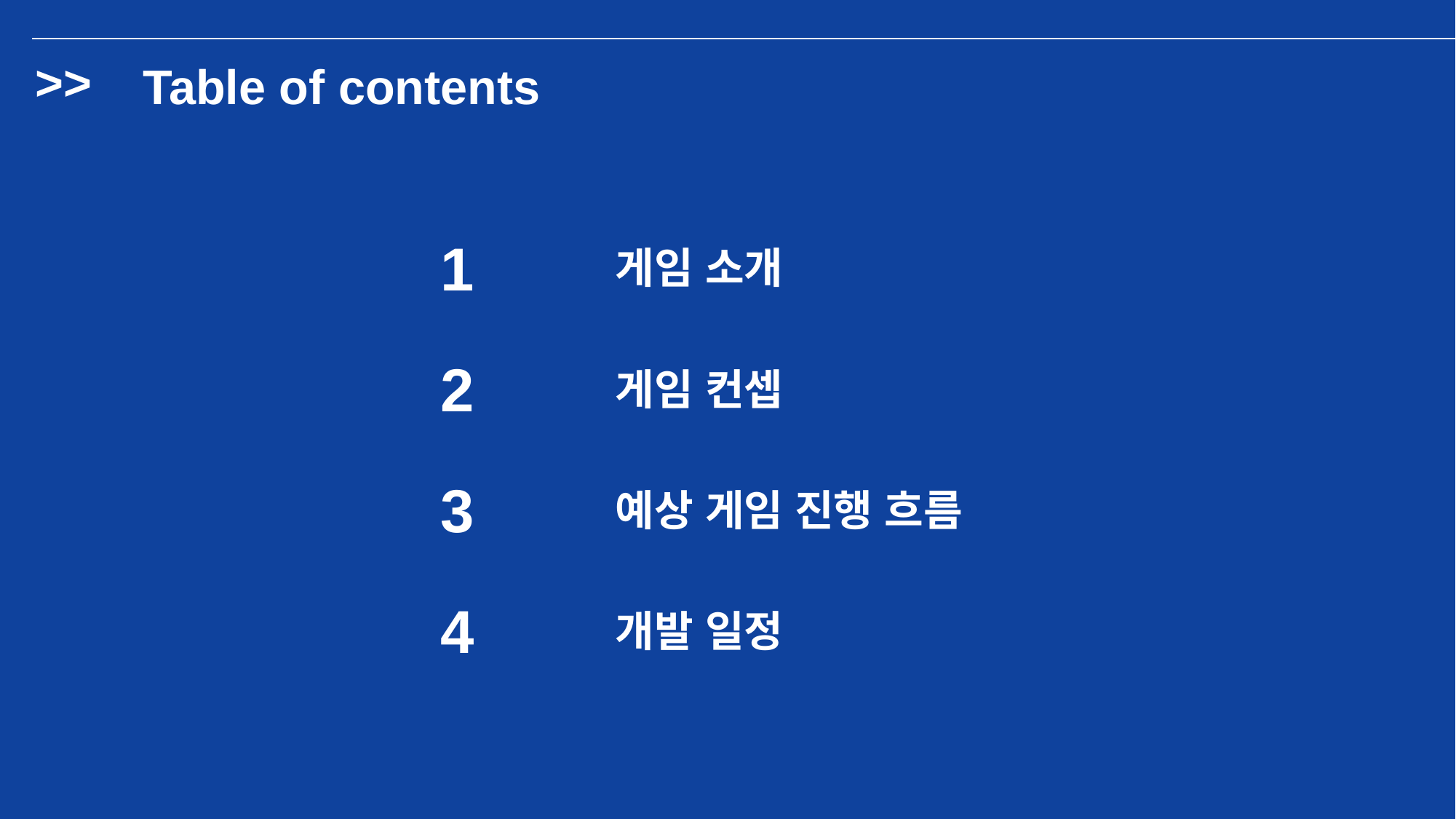

>>
Table of contents
1
게임 소개
2
게임 컨셉
3
예상 게임 진행 흐름
4
개발 일정